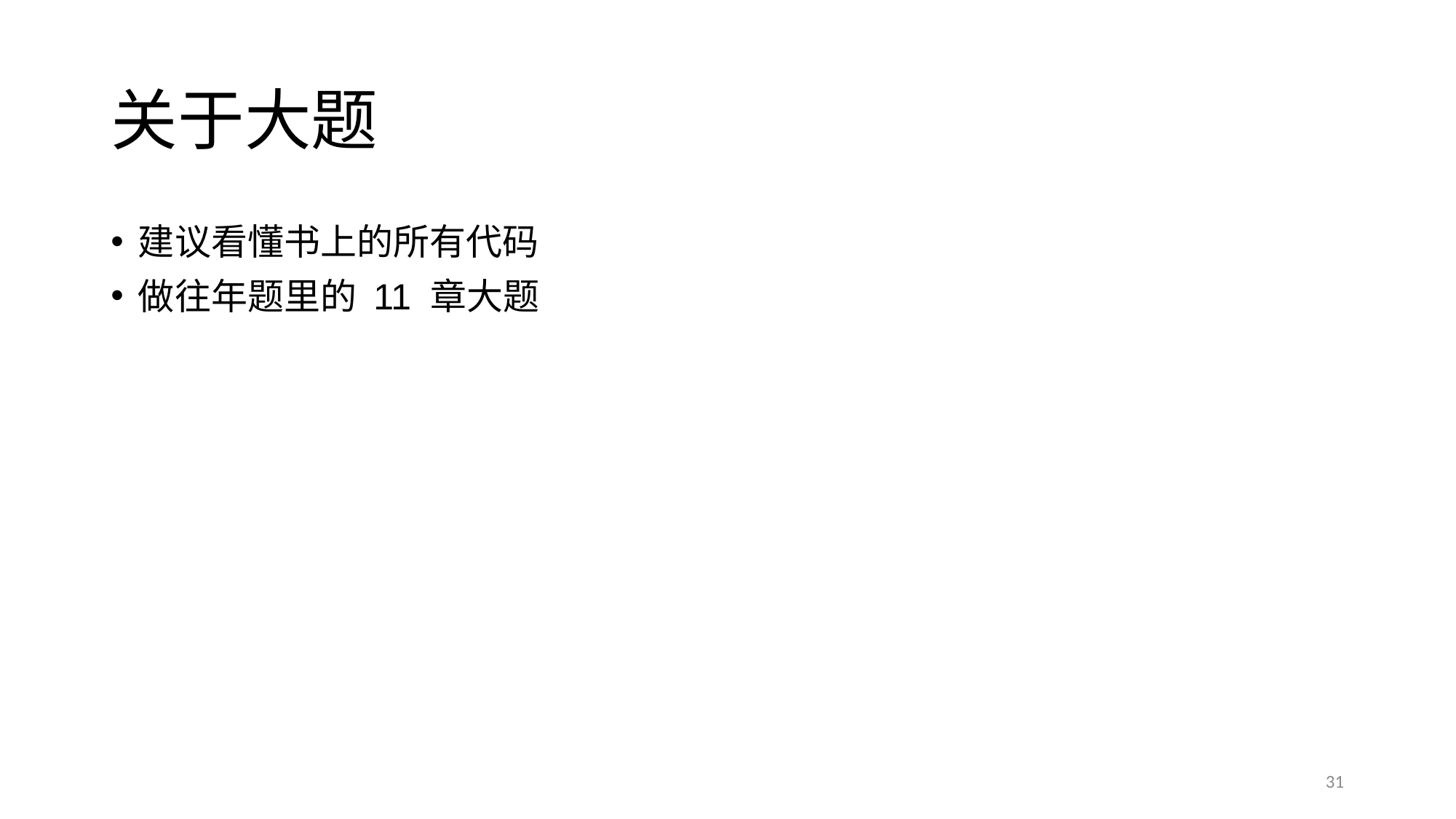

# 关于大题
建议看懂书上的所有代码
做往年题里的 11 章大题
31